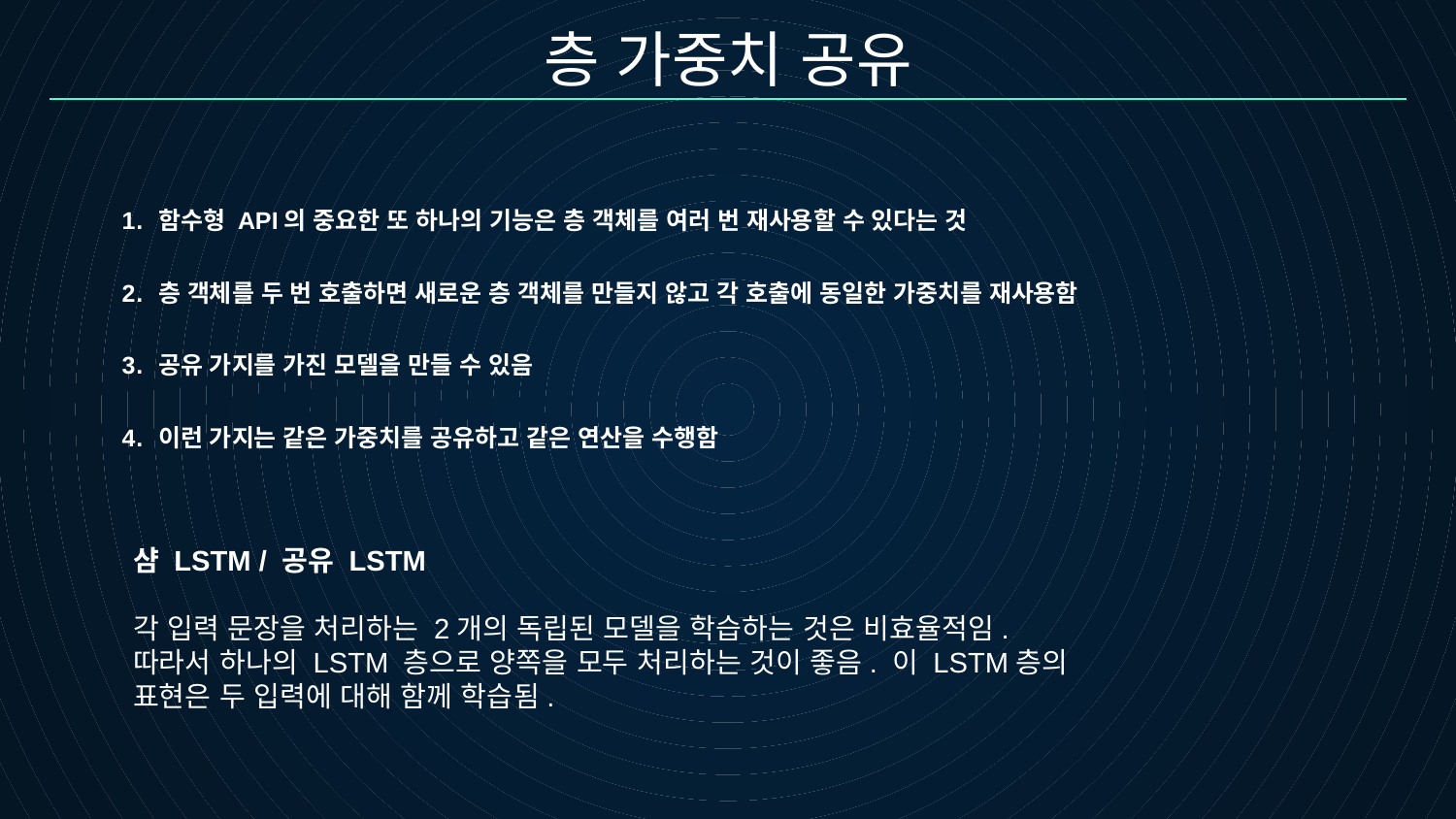

층 가중치 공유
함수형 API의 중요한 또 하나의 기능은 층 객체를 여러 번 재사용할 수 있다는 것
층 객체를 두 번 호출하면 새로운 층 객체를 만들지 않고 각 호출에 동일한 가중치를 재사용함
공유 가지를 가진 모델을 만들 수 있음
이런 가지는 같은 가중치를 공유하고 같은 연산을 수행함

샴 LSTM / 공유 LSTM

각 입력 문장을 처리하는 2개의 독립된 모델을 학습하는 것은 비효율적임.
따라서 하나의 LSTM 층으로 양쪽을 모두 처리하는 것이 좋음. 이 LSTM층의 표현은 두 입력에 대해 함께 학습됨.